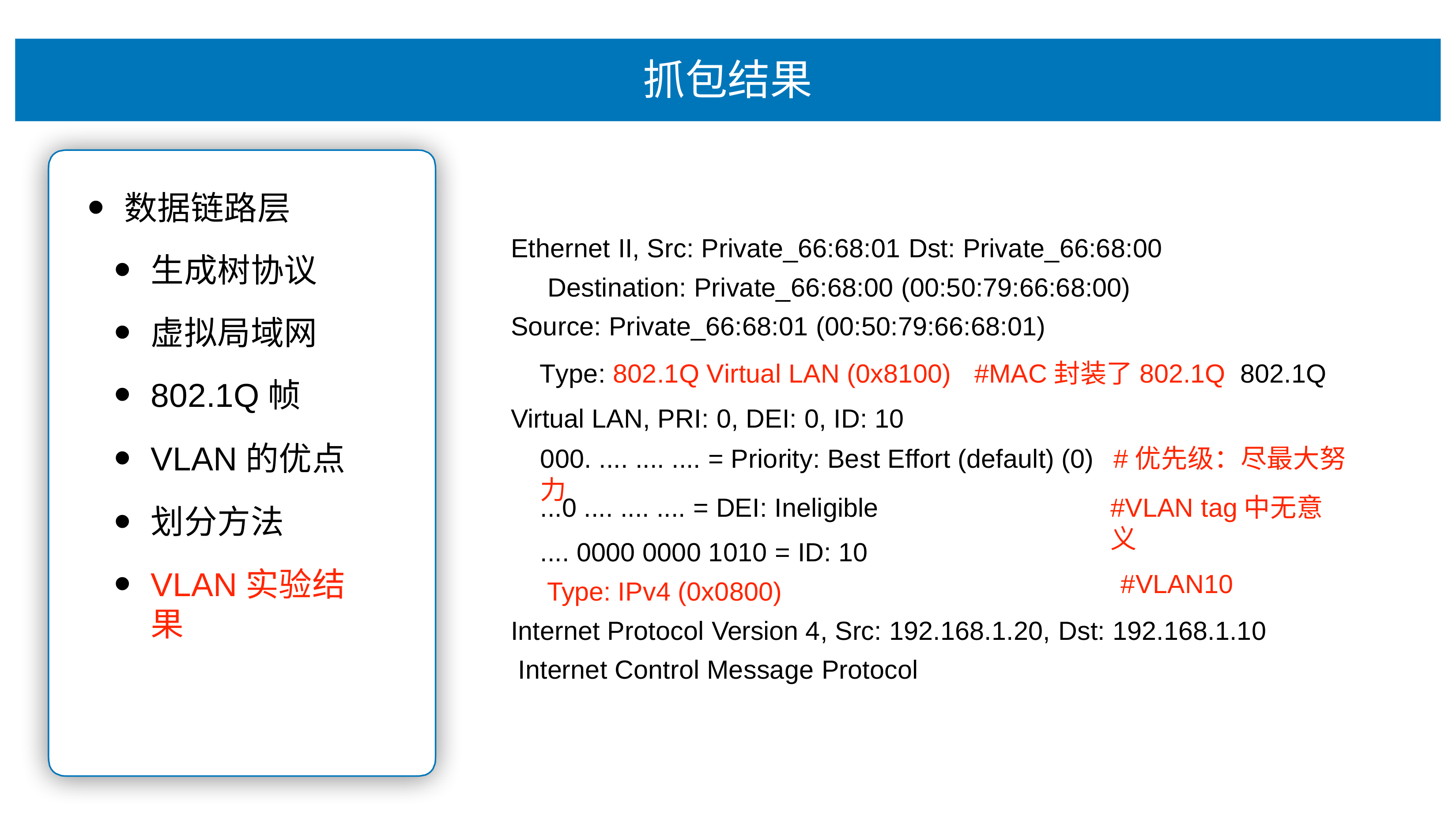

# 抓包结果

数据链路层
⽣成树协议
虚拟局域⽹
802.1Q帧
VLAN的优点
划分⽅法
VLAN实验结果
Ethernet II, Src: Private_66:68:01 Dst: Private_66:68:00  Destination: Private_66:68:00 (00:50:79:66:68:00)
Source: Private_66:68:01 (00:50:79:66:68:01)
Type: 802.1Q Virtual LAN (0x8100)	#MAC封装了802.1Q  802.1Q Virtual LAN, PRI: 0, DEI: 0, ID: 10
000. .... .... .... = Priority: Best Effort (default) (0)	#优先级：尽最⼤努⼒
...0 .... .... .... = DEI: Ineligible
.... 0000 0000 1010 = ID: 10  Type: IPv4 (0x0800)
#VLAN tag中⽆意义
#VLAN10
Internet Protocol Version 4, Src: 192.168.1.20, Dst: 192.168.1.10  Internet Control Message Protocol